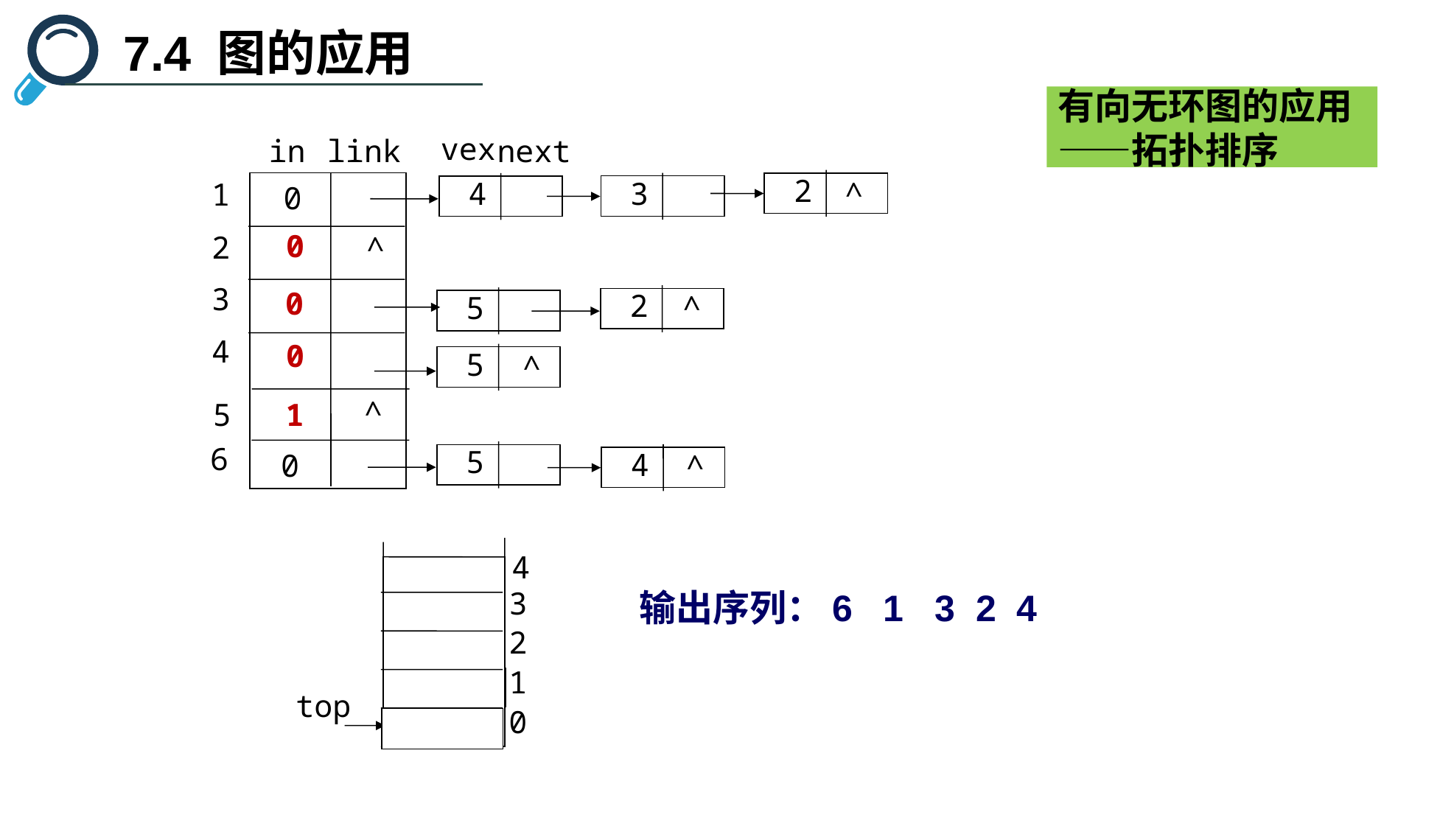

7.4 图的应用
有向无环图的应用——拓扑排序
vex
in
link
next
 2

 3

 4

^

1
2
3
4
5
6
0

^
0

 2

^
0
 5

0
 5

^

^
1

 5

 4

0
^

3
2
1
0
4

输出序列：6   1   3  2  4
top

4